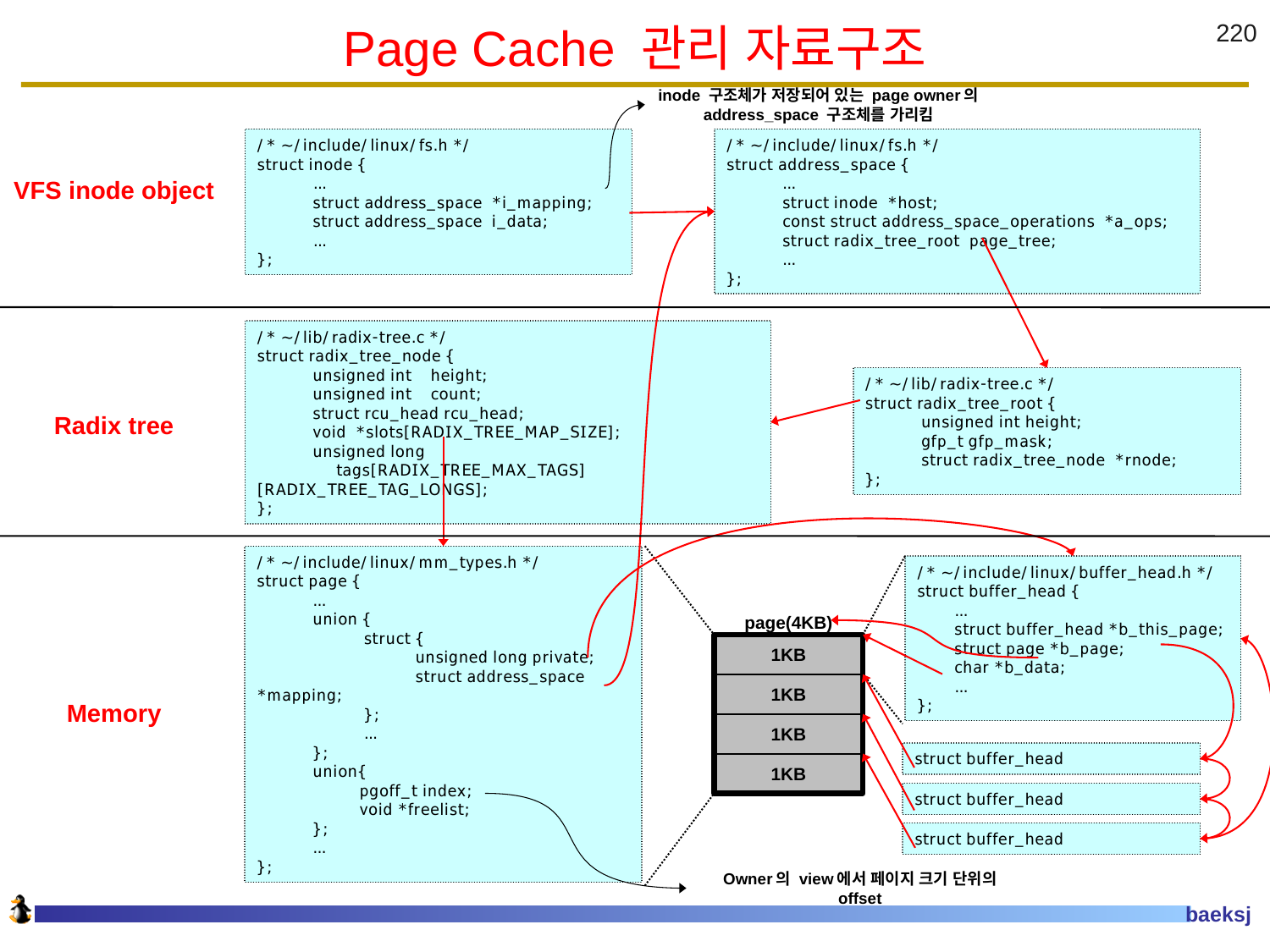

# Page Cache 관리 자료구조
220
inode 구조체가 저장되어 있는 page owner의 address_space 구조체를 가리킴
/* ~/include/linux/fs.h */
struct inode {
            …
            struct address_space  *i_mapping;
            struct address_space  i_data;
            …
};
/* ~/include/linux/fs.h */
struct address_space {
            …
            struct inode  *host;
            const struct address_space_operations  *a_ops;
            struct radix_tree_root  page_tree;
            …
};
VFS inode object
/* ~/lib/radix-tree.c */
struct radix_tree_node {
            unsigned int    height;
            unsigned int    count;
            struct rcu_head rcu_head;
            void  *slots[RADIX_TREE_MAP_SIZE];
            unsigned long
                 tags[RADIX_TREE_MAX_TAGS][RADIX_TREE_TAG_LONGS];
};
/* ~/lib/radix-tree.c */
struct radix_tree_root {
            unsigned int height;
            gfp_t gfp_mask;
            struct radix_tree_node  *rnode;
};
Radix tree
/* ~/include/linux/mm_types.h */
struct page {
            …
            union {
                       struct {
                                  unsigned long private;
                                  struct address_space *mapping;
                       };
                       …
            };
            union{
                      pgoff_t index;
                      void *freelist;
            };
            …
};
/* ~/include/linux/buffer_head.h */
struct buffer_head {
        …
        struct buffer_head *b_this_page;
        struct page *b_page;
        char *b_data;
        …
};
page(4KB)
1KB

1KB
1KB
1KB
Memory
struct buffer_head
struct buffer_head
struct buffer_head
Owner의 view에서 페이지 크기 단위의 offset